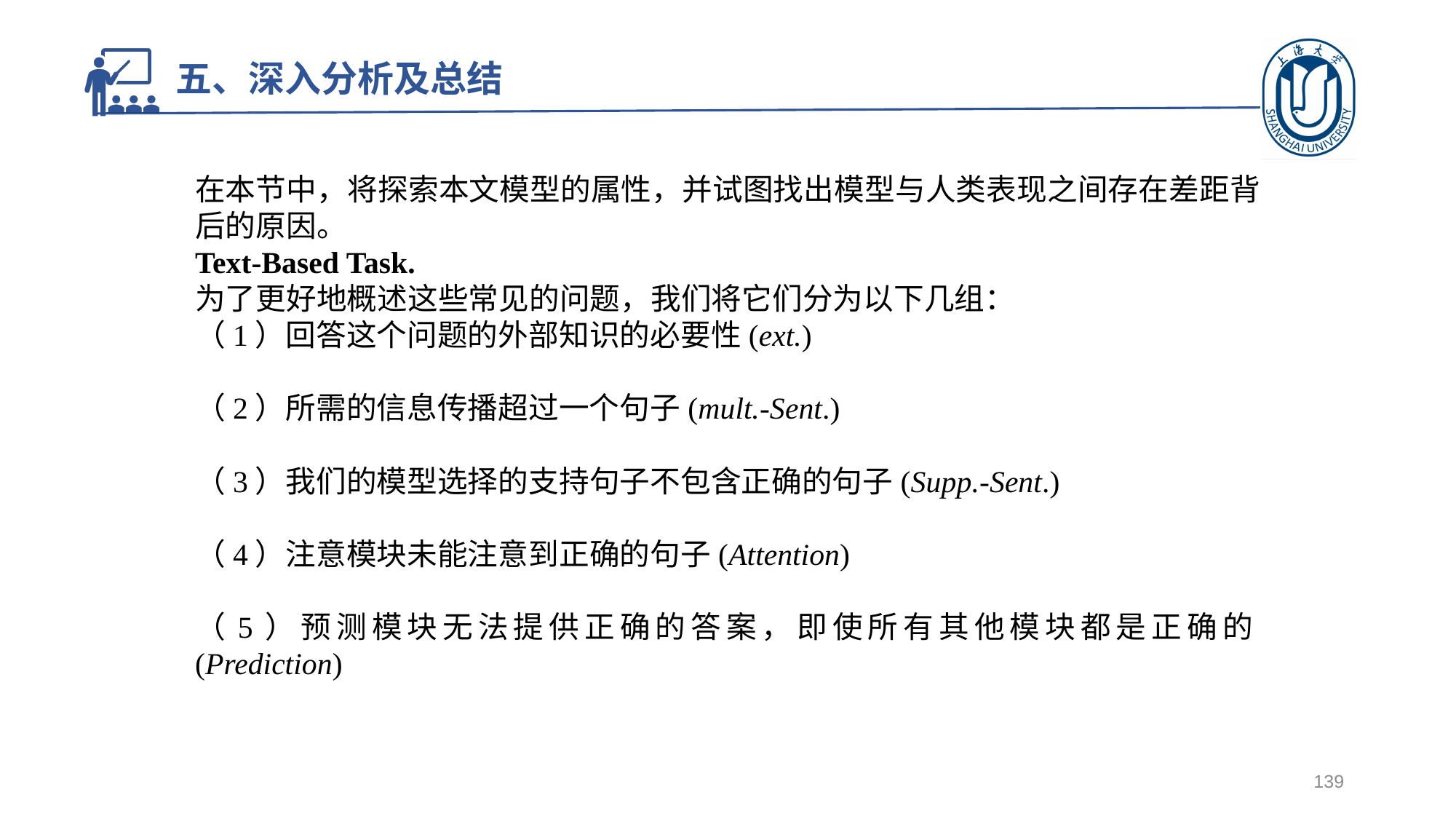

# 五、深入分析及总结
在本节中，将探索本文模型的属性，并试图找出模型与人类表现之间存在差距背后的原因。
Text-Based Task.
为了更好地概述这些常见的问题，我们将它们分为以下几组：
（1）回答这个问题的外部知识的必要性(ext.)

（2）所需的信息传播超过一个句子(mult.-Sent.)

（3）我们的模型选择的支持句子不包含正确的句子(Supp.-Sent.)

（4）注意模块未能注意到正确的句子(Attention)

（5）预测模块无法提供正确的答案，即使所有其他模块都是正确的(Prediction)
139